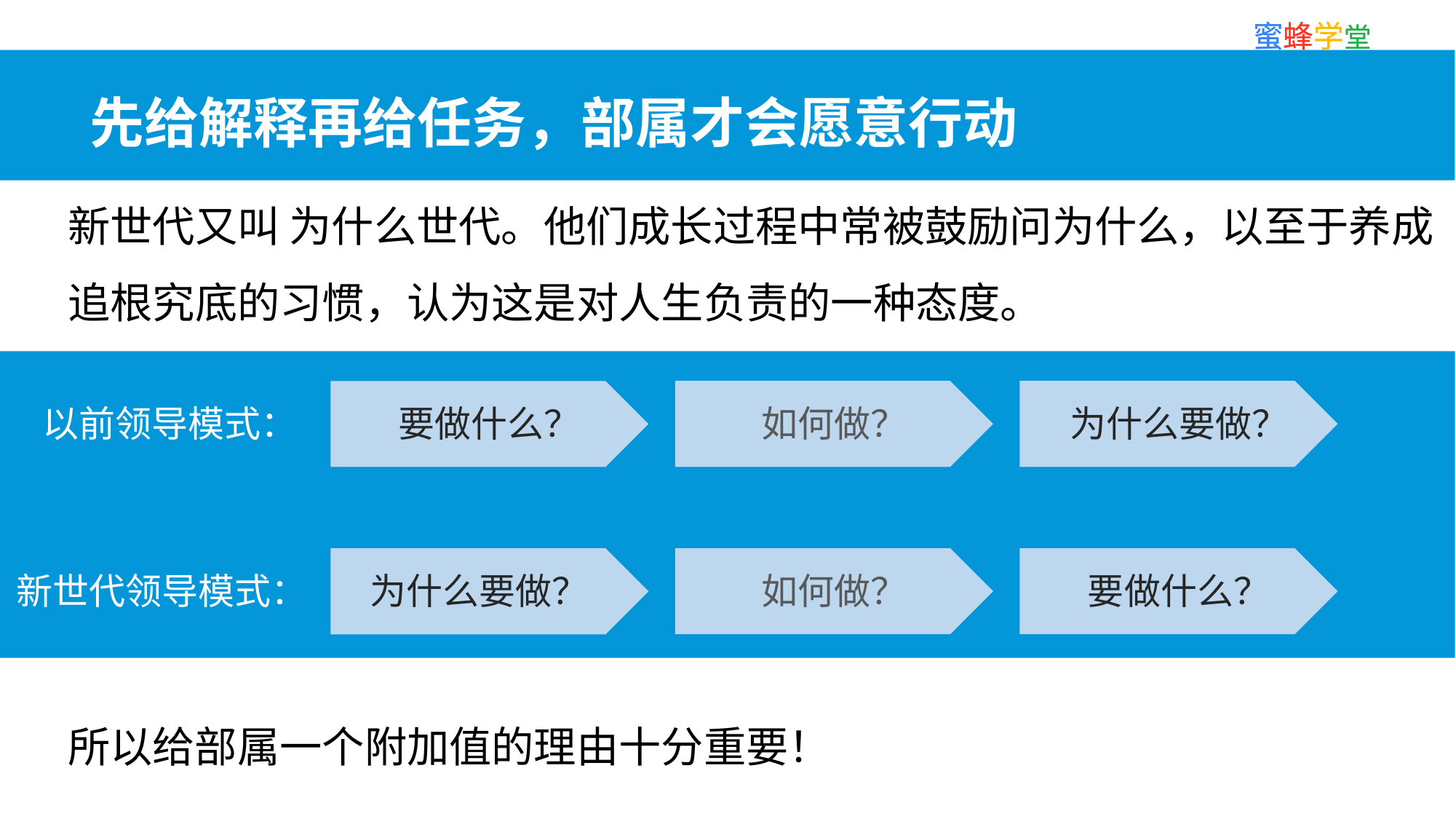

蜜蜂学堂

先给解释再给任务，部属才会愿意行动
新世代又叫 为什么世代。他们成长过程中常被鼓励问为什么，以至于养成追根究底的习惯，认为这是对人生负责的一种态度。

如何做？
以前领导模式：
要做什么？
为什么要做？

如何做？
新世代领导模式：
为什么要做？
要做什么？
所以给部属一个附加值的理由十分重要！